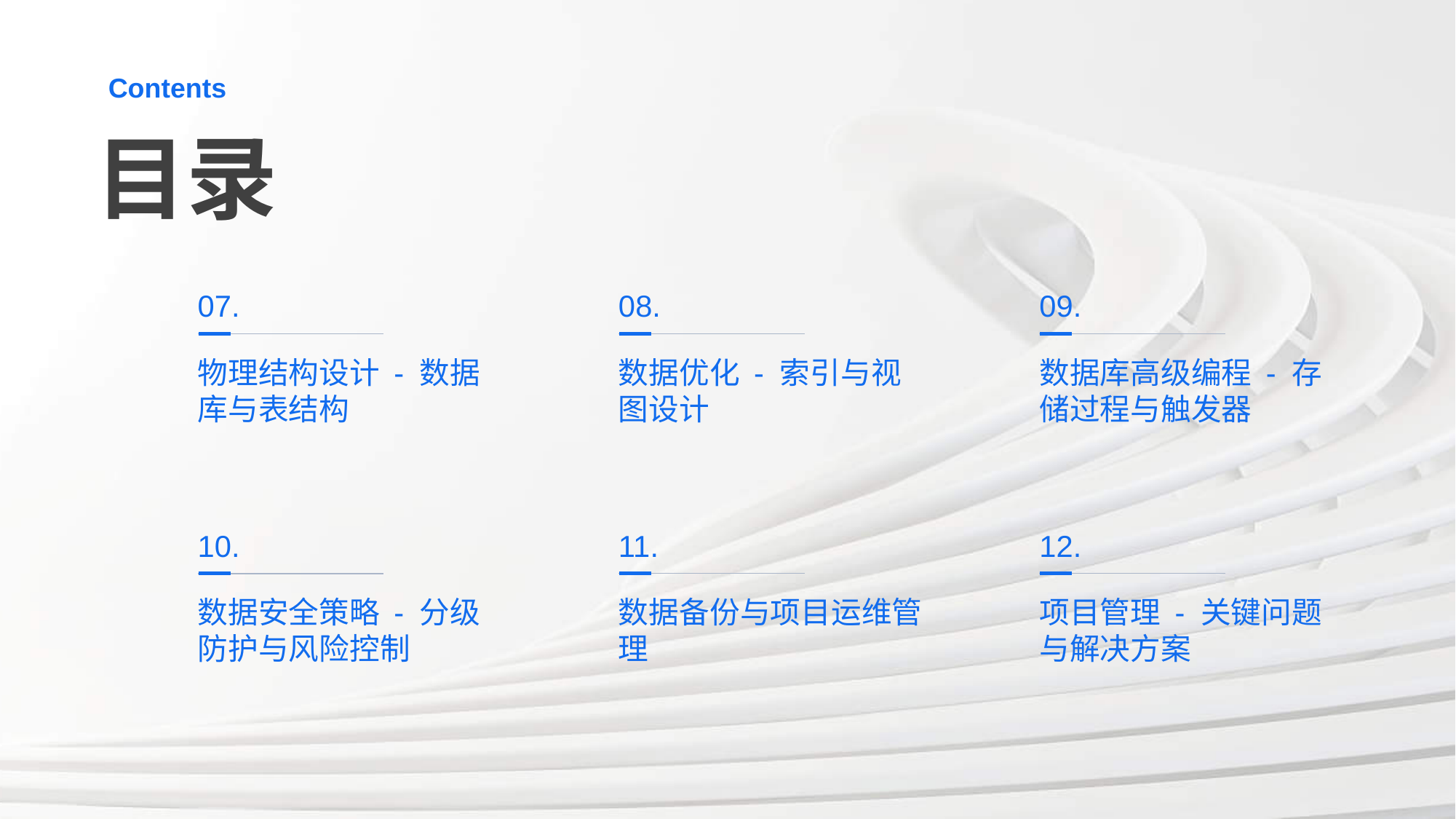

Contents
目录
07.
08.
09.
物理结构设计 - 数据库与表结构
数据优化 - 索引与视图设计
数据库高级编程 - 存储过程与触发器
12.
11.
10.
项目管理 - 关键问题与解决方案
数据备份与项目运维管理
数据安全策略 - 分级防护与风险控制